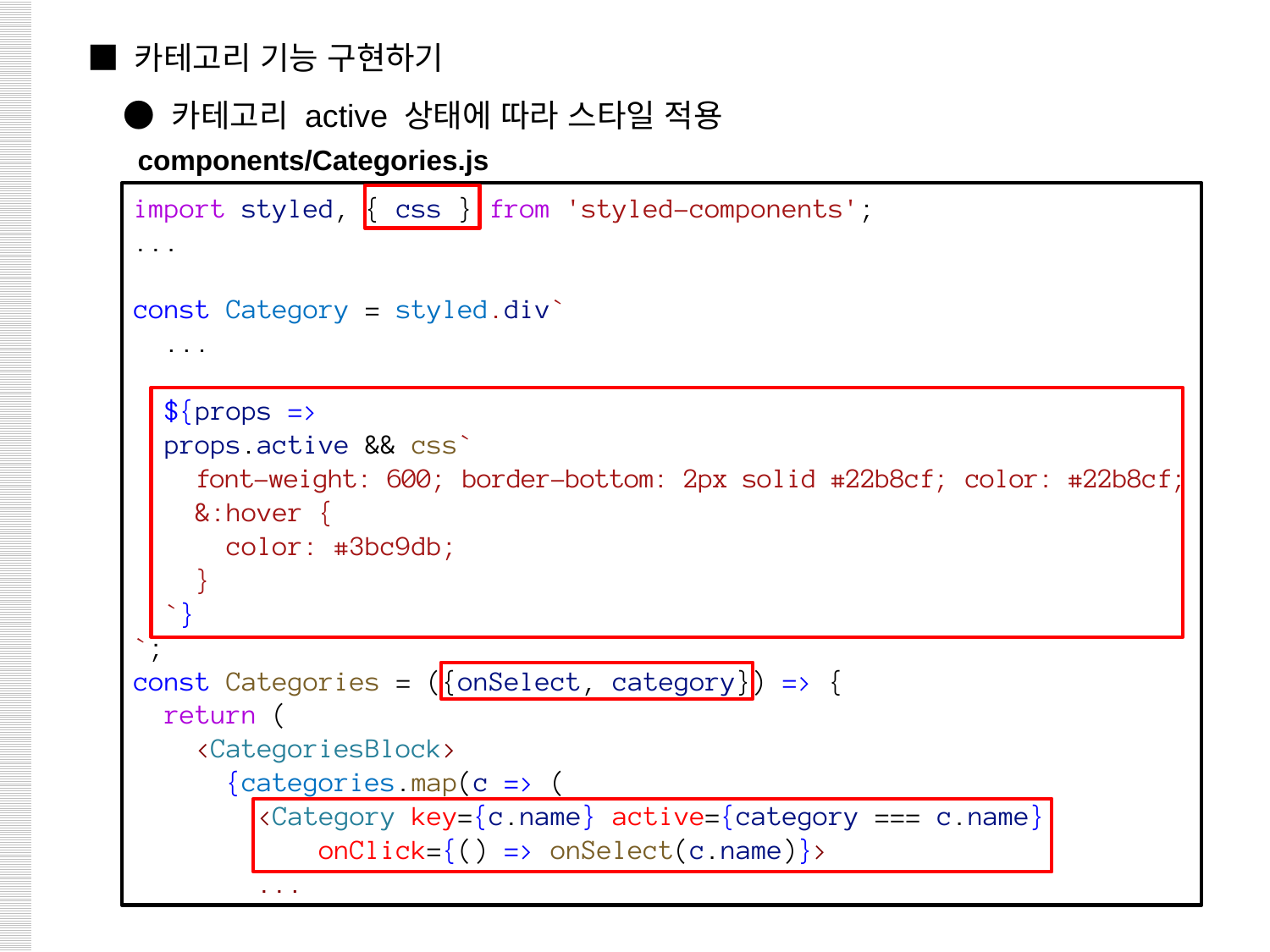

■ 카테고리 기능 구현하기
    ● 카테고리 active 상태에 따라 스타일 적용
components/Categories.js
import styled, { css } from 'styled-components';
...

const Category = styled.div`
  ...

  ${props =>
  props.active && css`
    font-weight: 600; border-bottom: 2px solid #22b8cf; color: #22b8cf;
    &:hover {
      color: #3bc9db;
    }
  `}
`;
const Categories = ({onSelect, category}) => {
  return (
    <CategoriesBlock>
      {categories.map(c => (
        <Category key={c.name} active={category === c.name}
            onClick={() => onSelect(c.name)}>
        ...